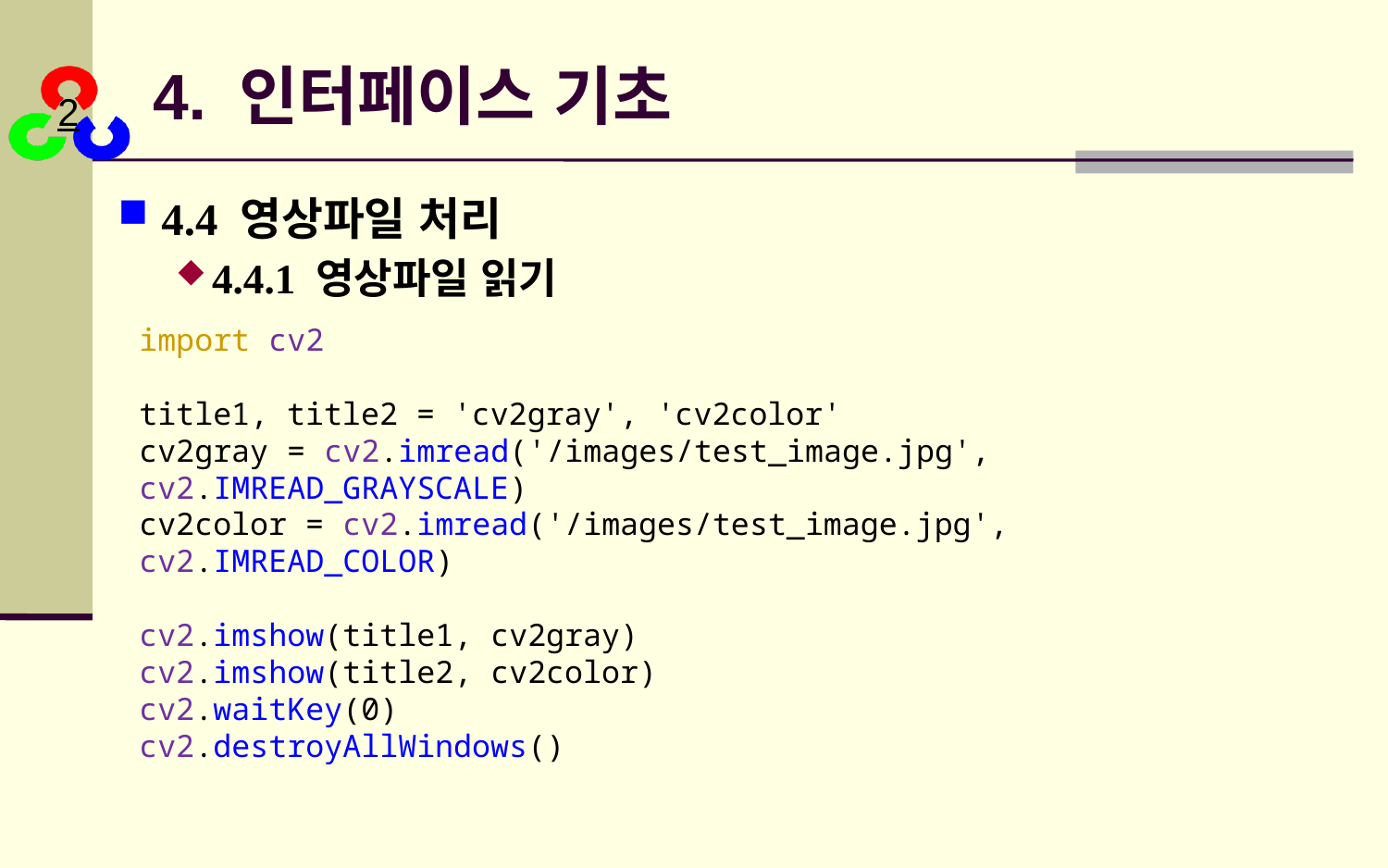

# 4. 인터페이스 기초
4.4 영상파일 처리
4.4.1 영상파일 읽기
import cv2
title1, title2 = 'cv2gray', 'cv2color'
cv2gray = cv2.imread('/images/test_image.jpg', cv2.IMREAD_GRAYSCALE)
cv2color = cv2.imread('/images/test_image.jpg', cv2.IMREAD_COLOR)
cv2.imshow(title1, cv2gray)
cv2.imshow(title2, cv2color)
cv2.waitKey(0)
cv2.destroyAllWindows()